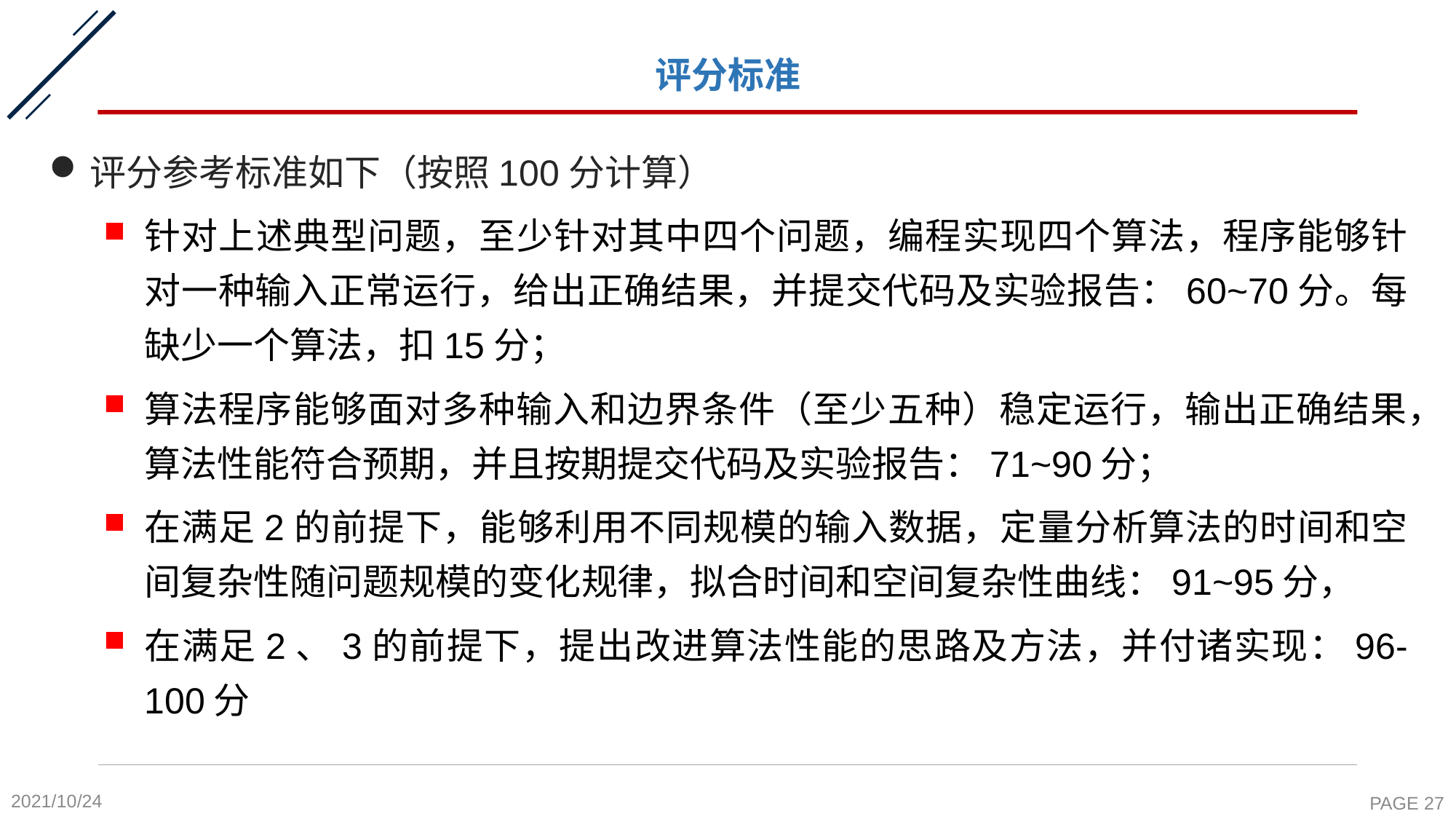

# 评分标准
评分参考标准如下（按照100分计算）
针对上述典型问题，至少针对其中四个问题，编程实现四个算法，程序能够针对一种输入正常运行，给出正确结果，并提交代码及实验报告：60~70分。每缺少一个算法，扣15分；
算法程序能够面对多种输入和边界条件（至少五种）稳定运行，输出正确结果，算法性能符合预期，并且按期提交代码及实验报告：71~90分；
在满足2的前提下，能够利用不同规模的输入数据，定量分析算法的时间和空间复杂性随问题规模的变化规律，拟合时间和空间复杂性曲线：91~95分，
在满足2、3的前提下，提出改进算法性能的思路及方法，并付诸实现：96-100分
2021/10/24
PAGE 27